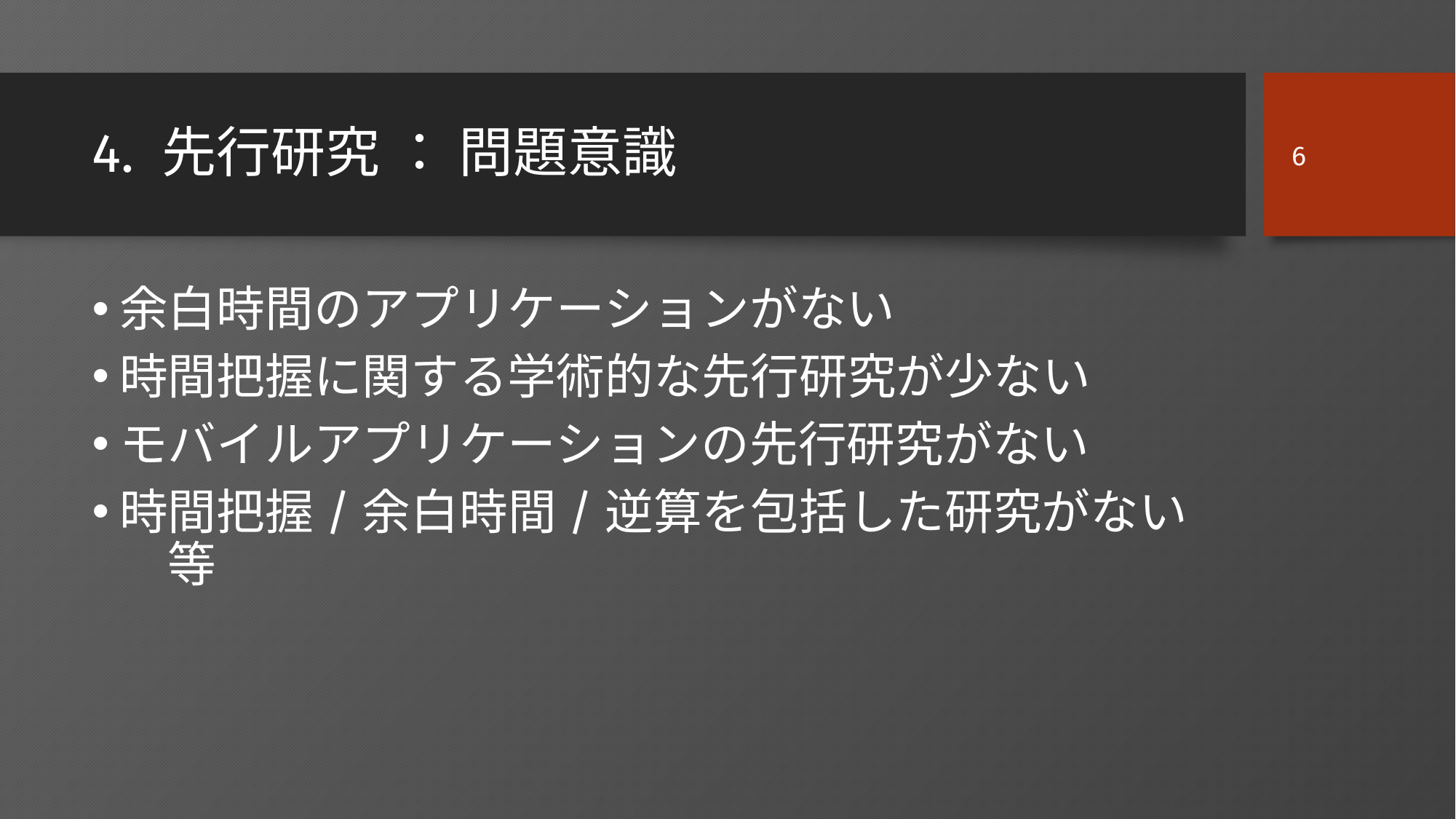

6
# 4. 先行研究 ： 問題意識
余白時間のアプリケーションがない
時間把握に関する学術的な先行研究が少ない
モバイルアプリケーションの先行研究がない
時間把握/余白時間/逆算を包括した研究がない　等